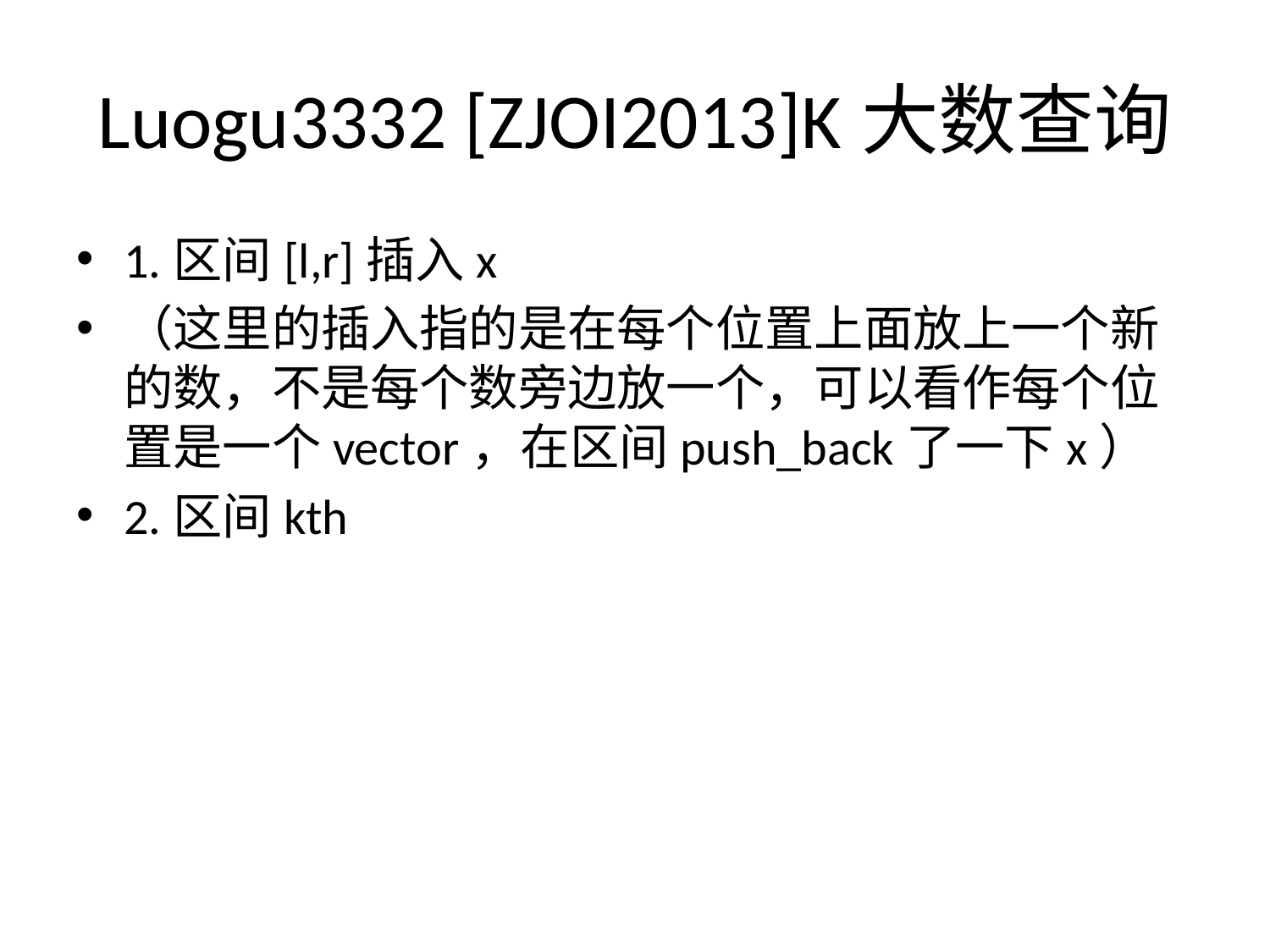

# Luogu3332 [ZJOI2013]K大数查询
1.区间[l,r]插入x
（这里的插入指的是在每个位置上面放上一个新的数，不是每个数旁边放一个，可以看作每个位置是一个vector，在区间push_back了一下x）
2.区间kth